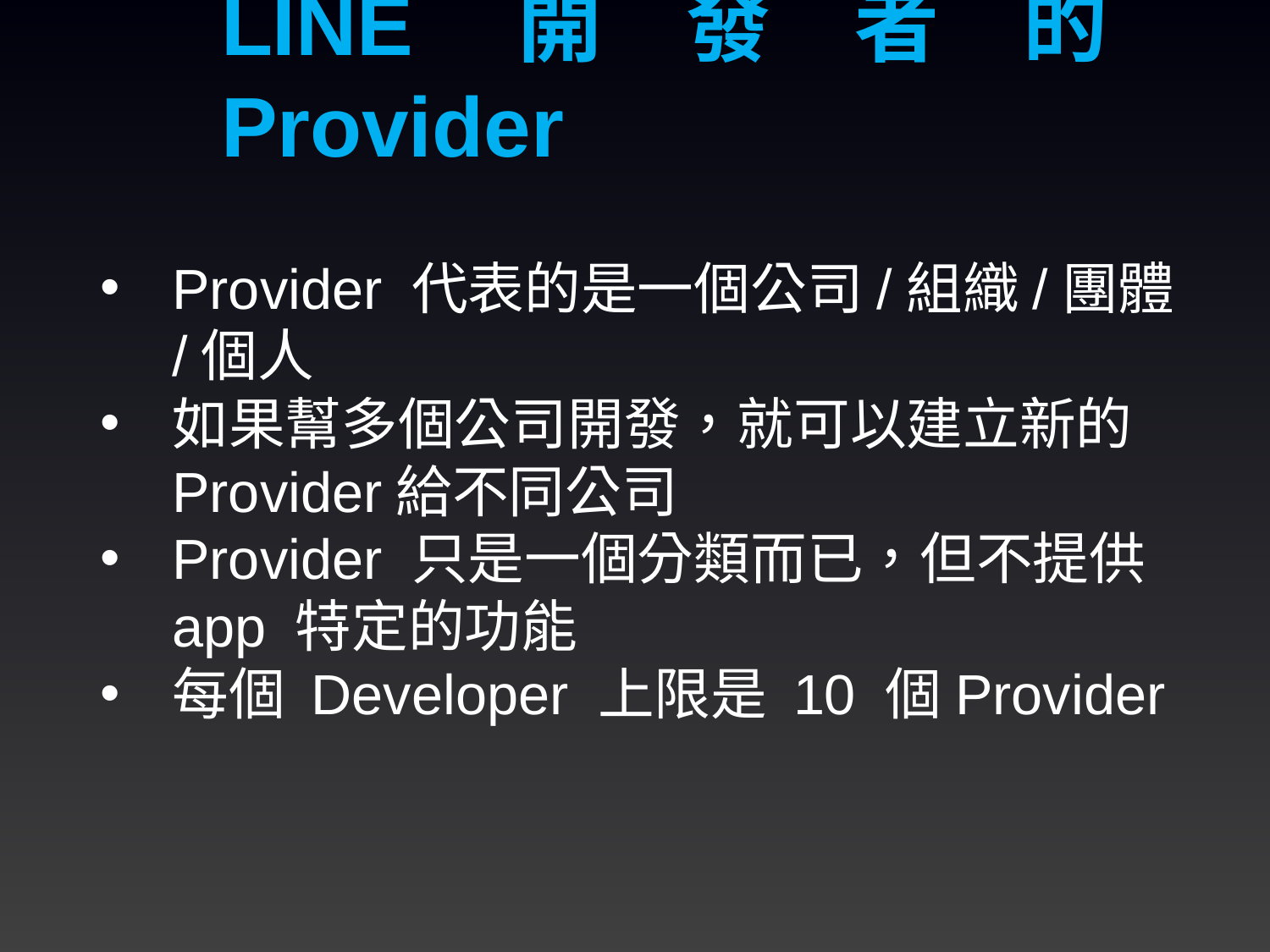

LINE開發者的Provider
Provider 代表的是一個公司/組織/團體/個人
如果幫多個公司開發，就可以建立新的Provider給不同公司
Provider 只是一個分類而已，但不提供 app 特定的功能
每個 Developer 上限是 10 個Provider